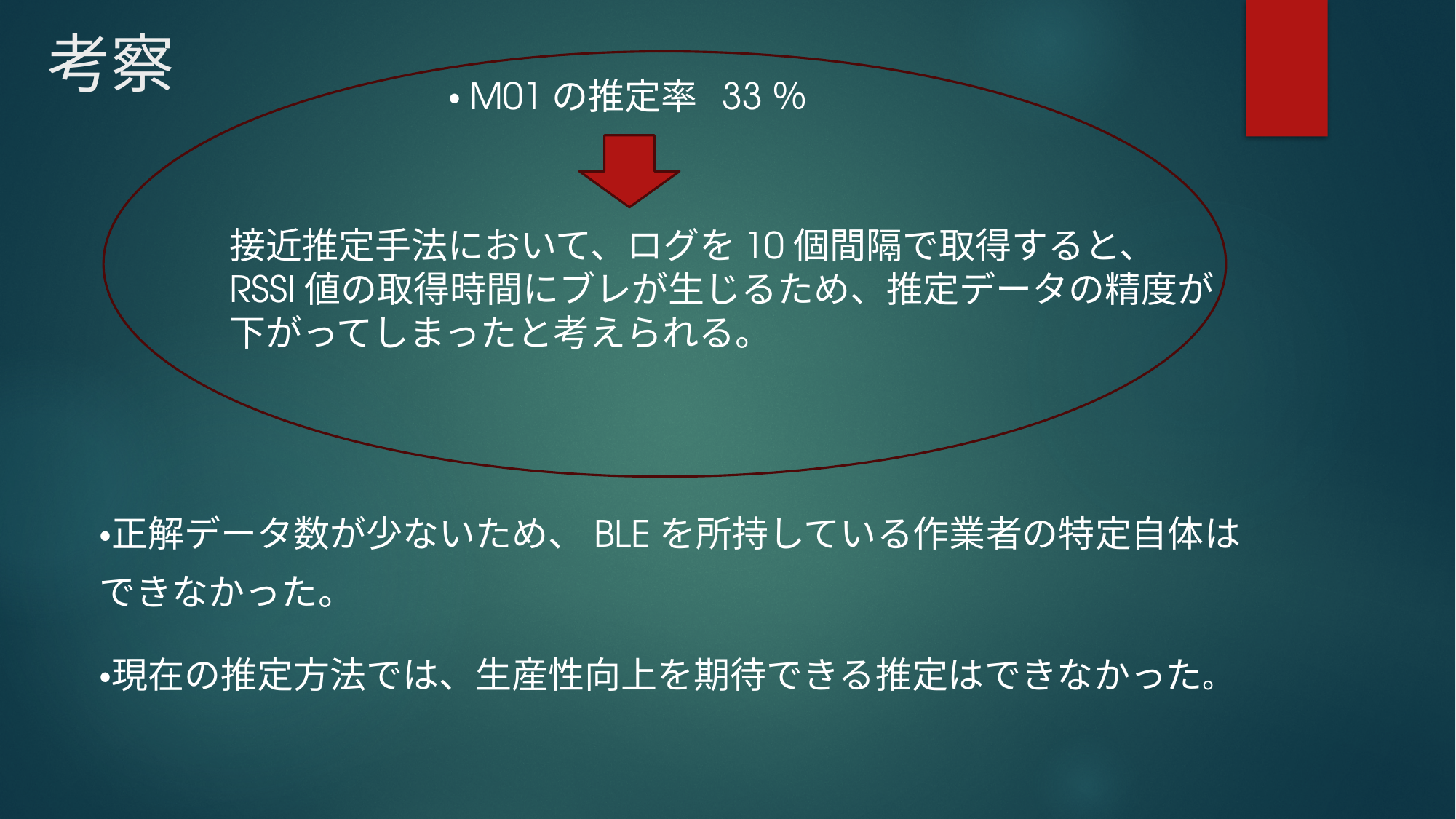

# 考察

・M01の推定率  33％

接近推定手法において、ログを10個間隔で取得すると、
RSSI値の取得時間にブレが生じるため、推定データの精度が
下がってしまったと考えられる。

・正解データ数が少ないため、BLEを所持している作業者の特定自体は
できなかった。

・現在の推定方法では、生産性向上を期待できる推定はできなかった。